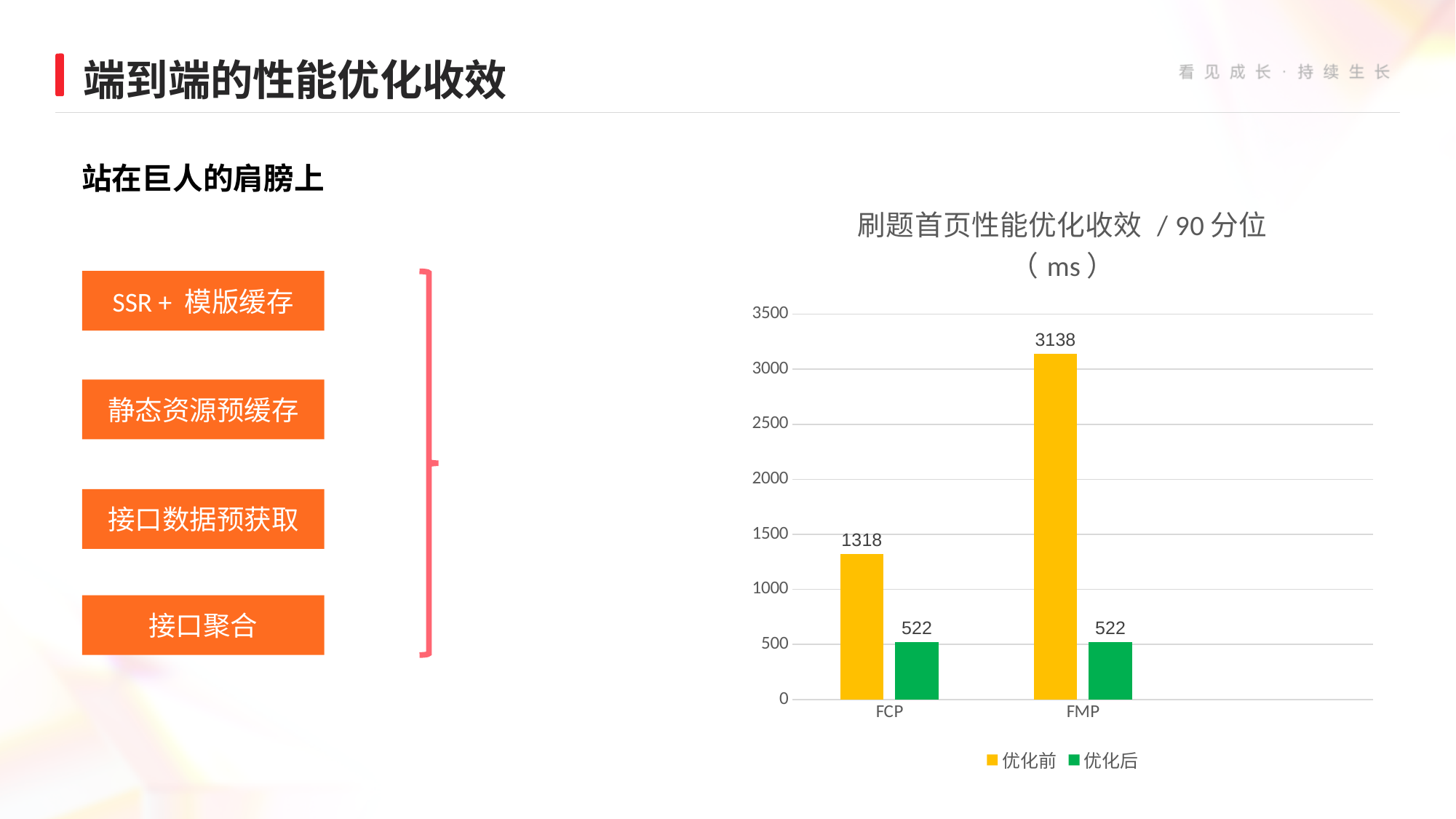

端到端的性能优化收效
站在巨人的肩膀上

### Chart: 刷题首页性能优化收效 / 90分位（ms）

| Category | 优化前 | 优化后 |
|---|---|---|
| FCP | 1318.0 | 522.0 |
| FMP | 3138.0 | 522.0 |
SSR + 模版缓存

静态资源预缓存
接口数据预获取
接口聚合